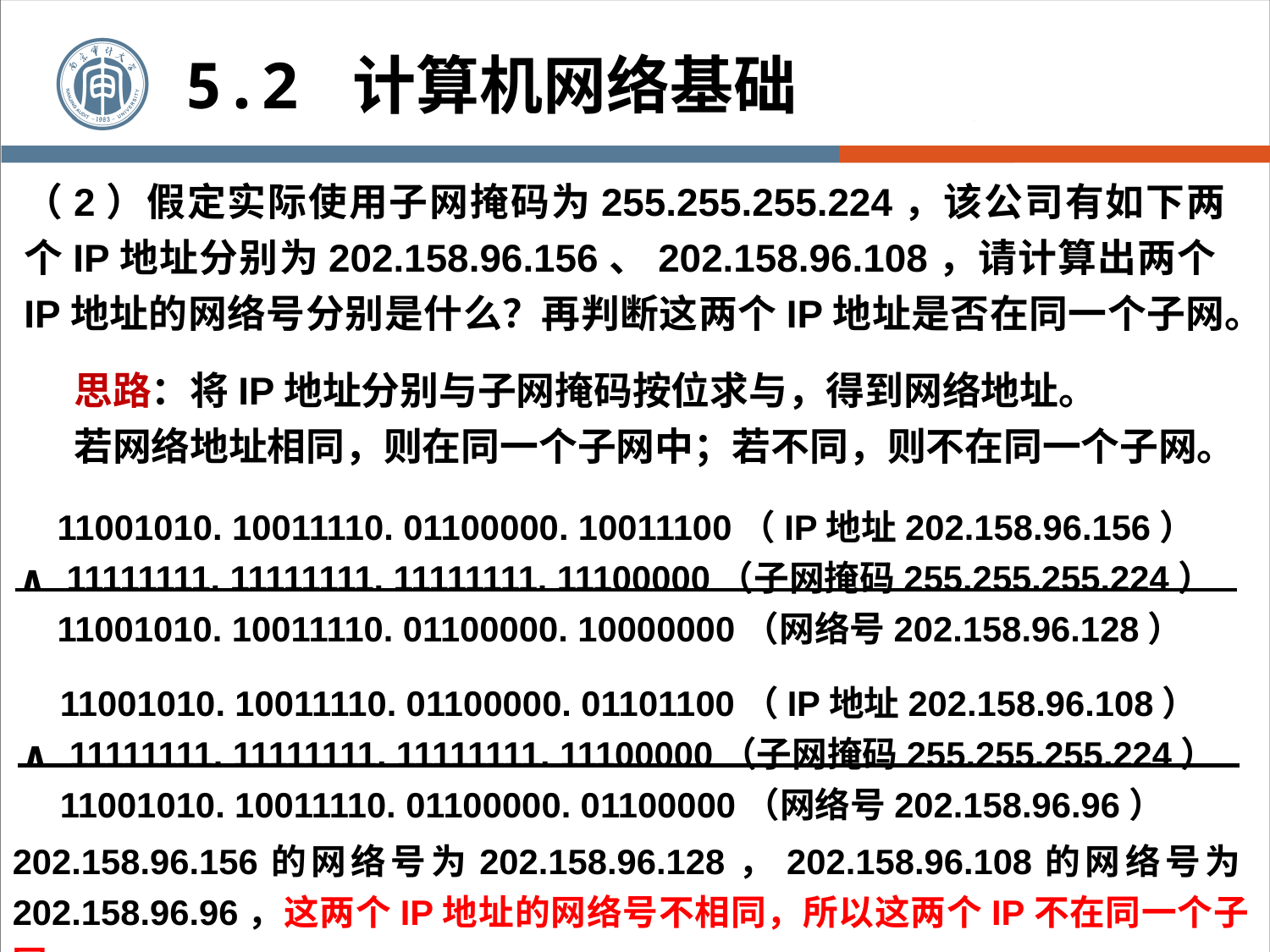

5.2 计算机网络基础
（2）假定实际使用子网掩码为255.255.255.224，该公司有如下两个IP地址分别为202.158.96.156、202.158.96.108，请计算出两个IP地址的网络号分别是什么？再判断这两个IP地址是否在同一个子网。
思路：将IP地址分别与子网掩码按位求与，得到网络地址。
若网络地址相同，则在同一个子网中；若不同，则不在同一个子网。
    11001010. 10011110. 01100000. 10011100（IP地址202.158.96.156）
∧  11111111. 11111111. 11111111. 11100000（子网掩码255.255.255.224）
    11001010. 10011110. 01100000. 10000000（网络号202.158.96.128）
    11001010. 10011110. 01100000. 01101100（IP地址202.158.96.108）
∧  11111111. 11111111. 11111111. 11100000（子网掩码255.255.255.224）
    11001010. 10011110. 01100000. 01100000（网络号202.158.96.96）
202.158.96.156的网络号为202.158.96.128，202.158.96.108的网络号为202.158.96.96，这两个IP地址的网络号不相同，所以这两个IP不在同一个子网。